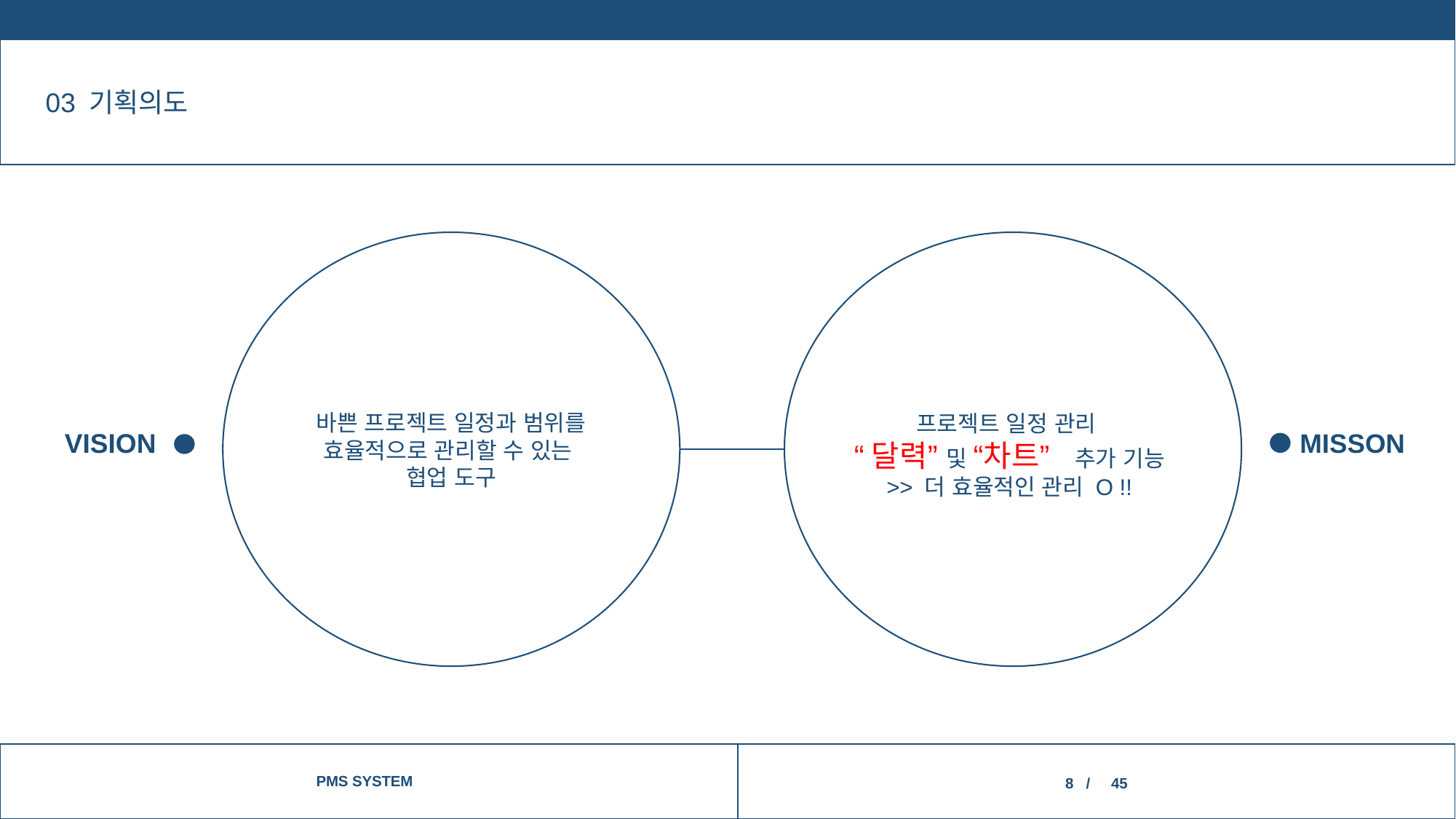

# 03 기획의도

바쁜 프로젝트 일정과 범위를 효율적으로 관리할 수 있는
협업 도구
프로젝트 일정 관리
“달력” 및 “차트”   추가 기능
>> 더 효율적인 관리 O !!
MISSON
VISION

PMS SYSTEM
8   /     45